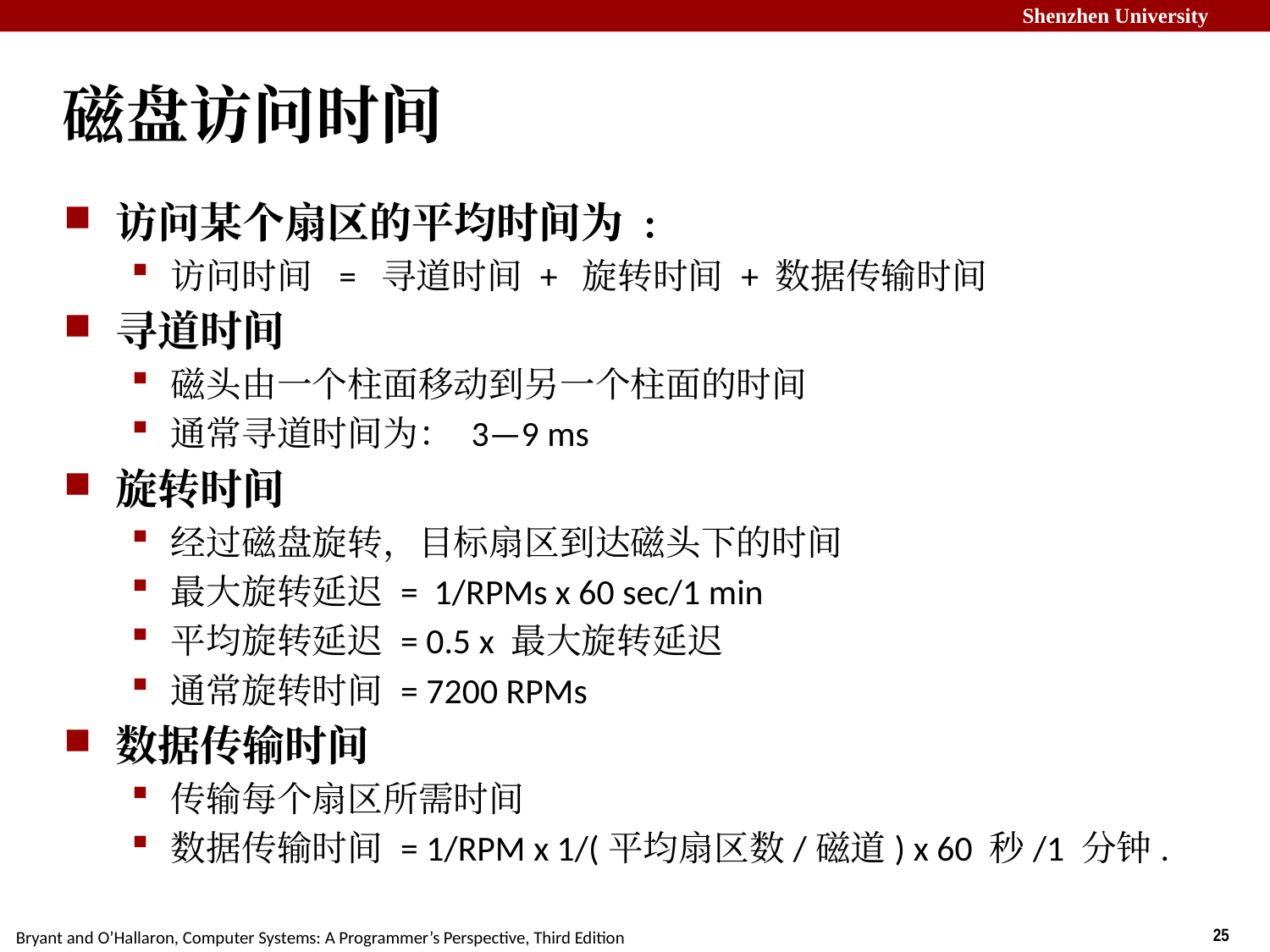

# 磁盘访问时间
访问某个扇区的平均时间为 :
访问时间  =  寻道时间 +  旋转时间 + 数据传输时间
寻道时间
磁头由一个柱面移动到另一个柱面的时间
通常寻道时间为： 3—9 ms
旋转时间
经过磁盘旋转，目标扇区到达磁头下的时间
最大旋转延迟 =  1/RPMs x 60 sec/1 min
平均旋转延迟 = 0.5 x 最大旋转延迟
通常旋转时间 = 7200 RPMs
数据传输时间
传输每个扇区所需时间
数据传输时间 = 1/RPM x 1/(平均扇区数/磁道) x 60 秒/1 分钟.